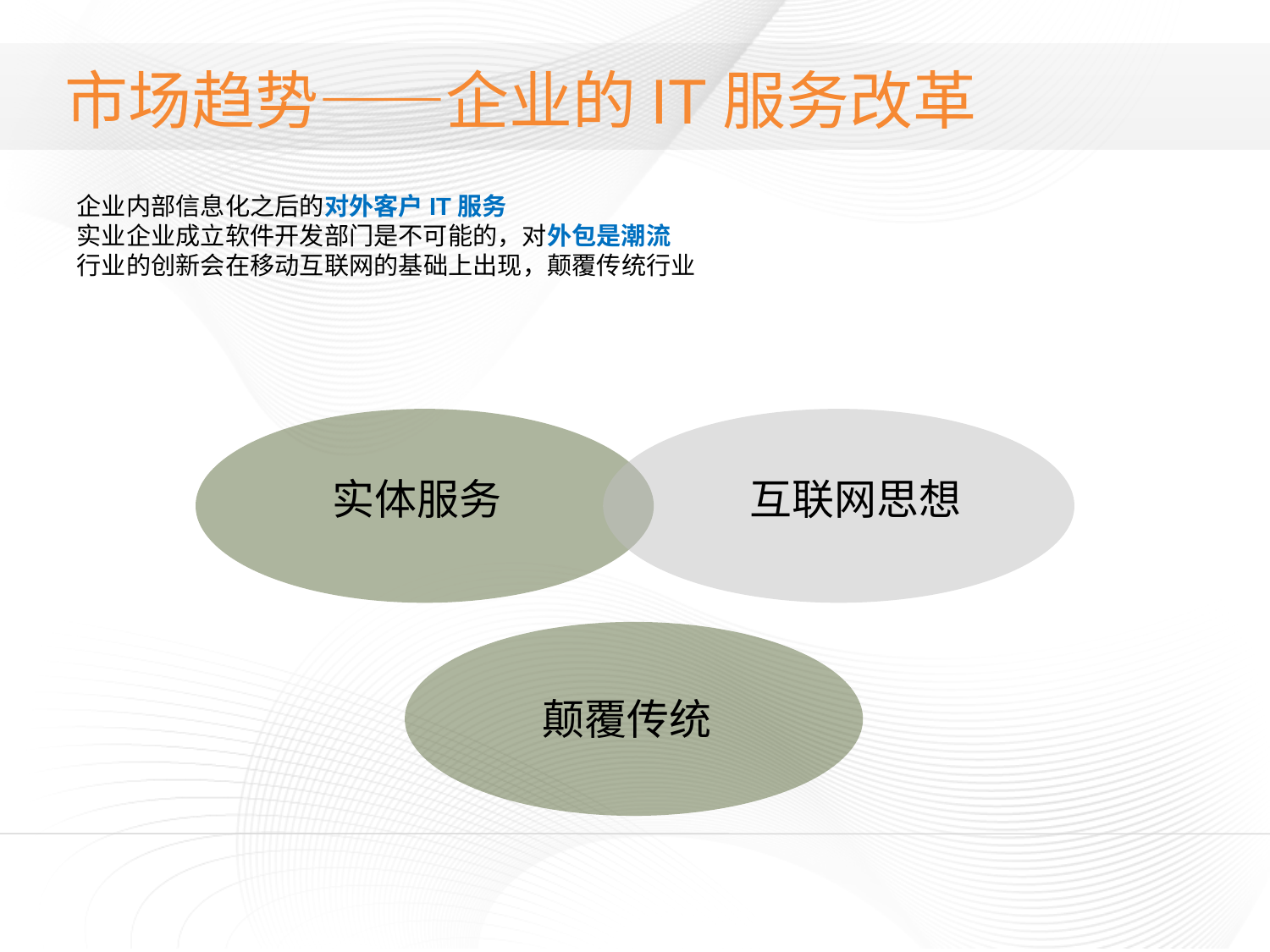

# 市场趋势——企业的IT服务改革
企业内部信息化之后的对外客户IT服务
实业企业成立软件开发部门是不可能的，对外包是潮流
行业的创新会在移动互联网的基础上出现，颠覆传统行业

实体服务
互联网思想

颠覆传统